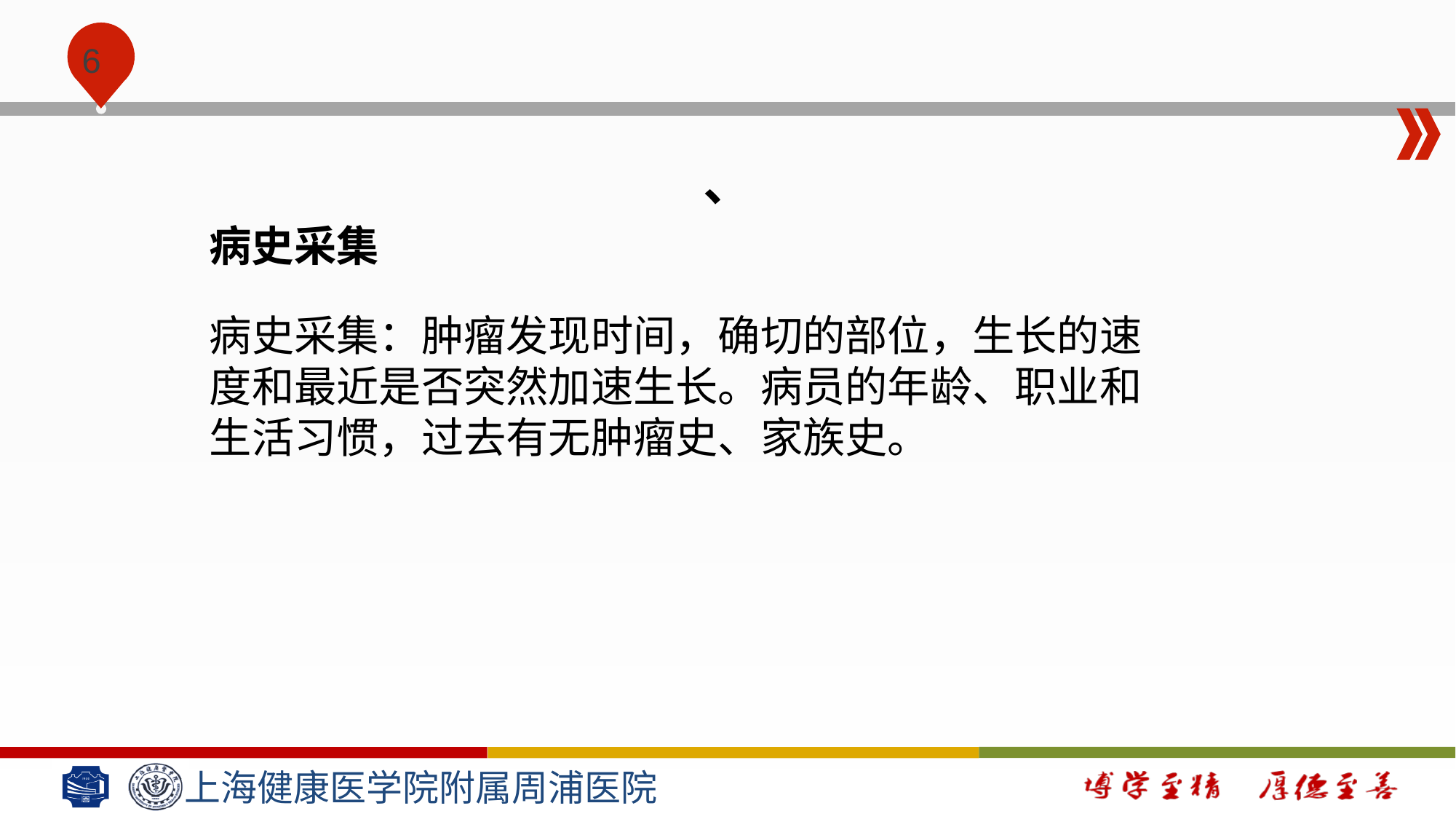

#
、
病史采集
病史采集：肿瘤发现时间，确切的部位，生长的速度和最近是否突然加速生长。病员的年龄、职业和生活习惯，过去有无肿瘤史、家族史。